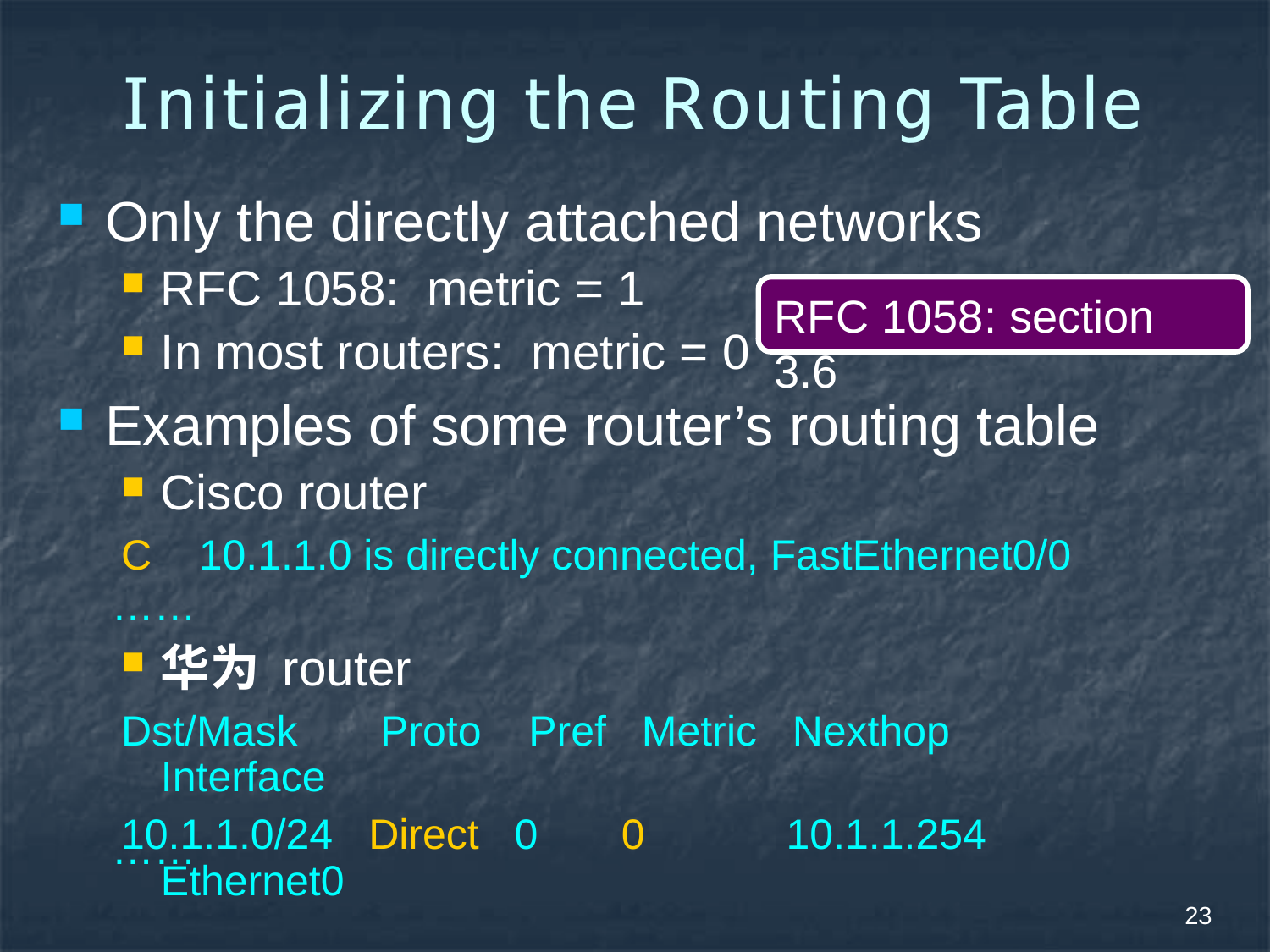

# Initializing the Routing Table
Only the directly attached networks
RFC 1058:  metric = 1
In most routers:  metric = 0
Examples of some router’s routing table
Cisco router
C    10.1.1.0 is directly connected, FastEthernet0/0

华为 router
Dst/Mask       Proto    Pref   Metric   Nexthop         Interface
10.1.1.0/24   Direct   0       0            10.1.1.254    Ethernet0
RFC 1058: section 3.6
……
……
23